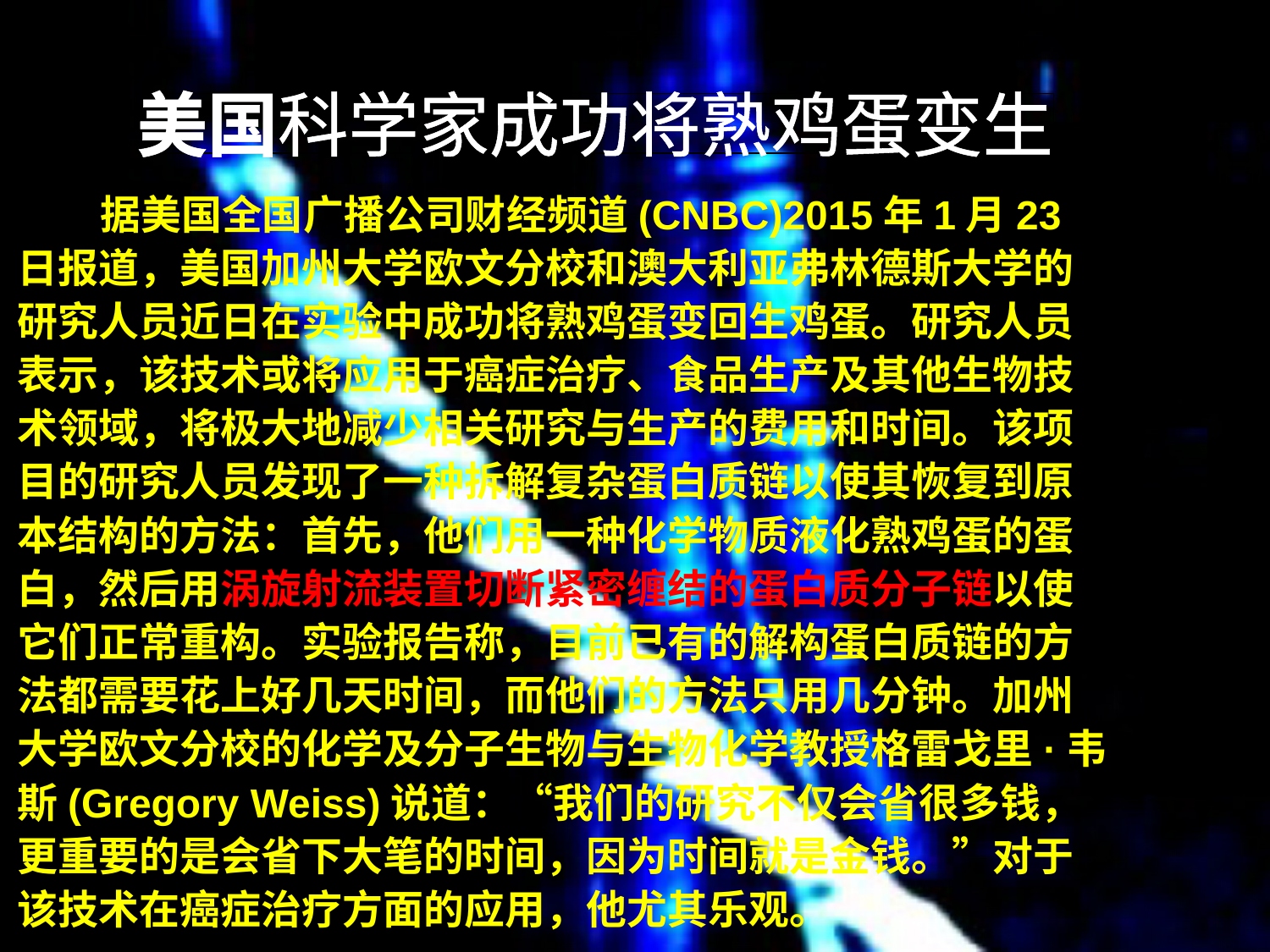

美国科学家成功将熟鸡蛋变生
        据美国全国广播公司财经频道(CNBC)2015年1月23日报道，美国加州大学欧文分校和澳大利亚弗林德斯大学的研究人员近日在实验中成功将熟鸡蛋变回生鸡蛋。研究人员表示，该技术或将应用于癌症治疗、食品生产及其他生物技术领域，将极大地减少相关研究与生产的费用和时间。该项目的研究人员发现了一种拆解复杂蛋白质链以使其恢复到原本结构的方法：首先，他们用一种化学物质液化熟鸡蛋的蛋白，然后用涡旋射流装置切断紧密缠结的蛋白质分子链以使它们正常重构。实验报告称，目前已有的解构蛋白质链的方法都需要花上好几天时间，而他们的方法只用几分钟。加州大学欧文分校的化学及分子生物与生物化学教授格雷戈里·韦斯(Gregory Weiss)说道：“我们的研究不仅会省很多钱，更重要的是会省下大笔的时间，因为时间就是金钱。”对于该技术在癌症治疗方面的应用，他尤其乐观。